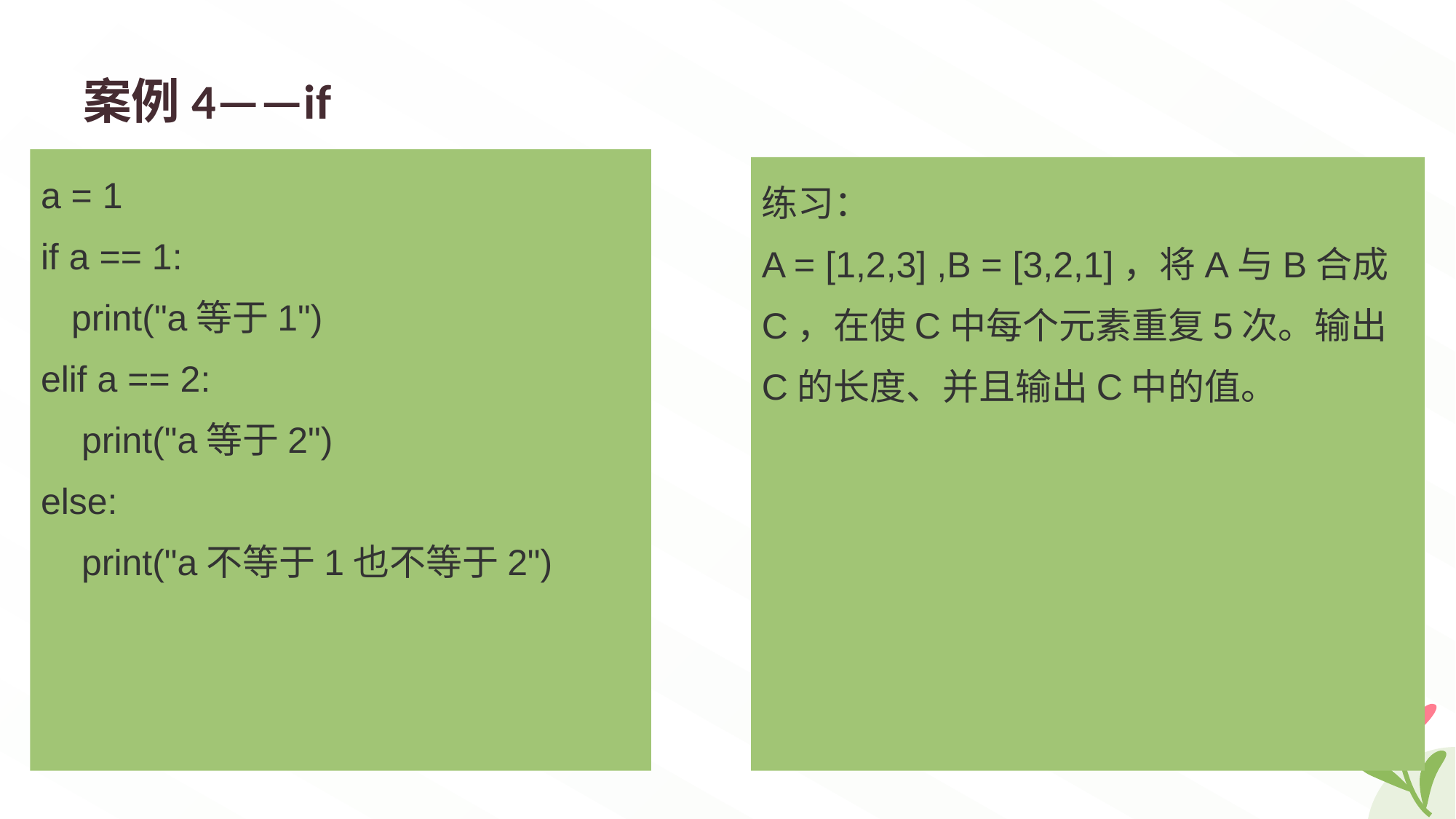

# 案例4——if
a = 1
if a == 1:
   print("a等于1")
elif a == 2:
    print("a等于2")
else:
    print("a不等于1也不等于2")
练习：
A = [1,2,3] ,B = [3,2,1]，将A与B合成C，在使C中每个元素重复5次。输出C的长度、并且输出C中的值。